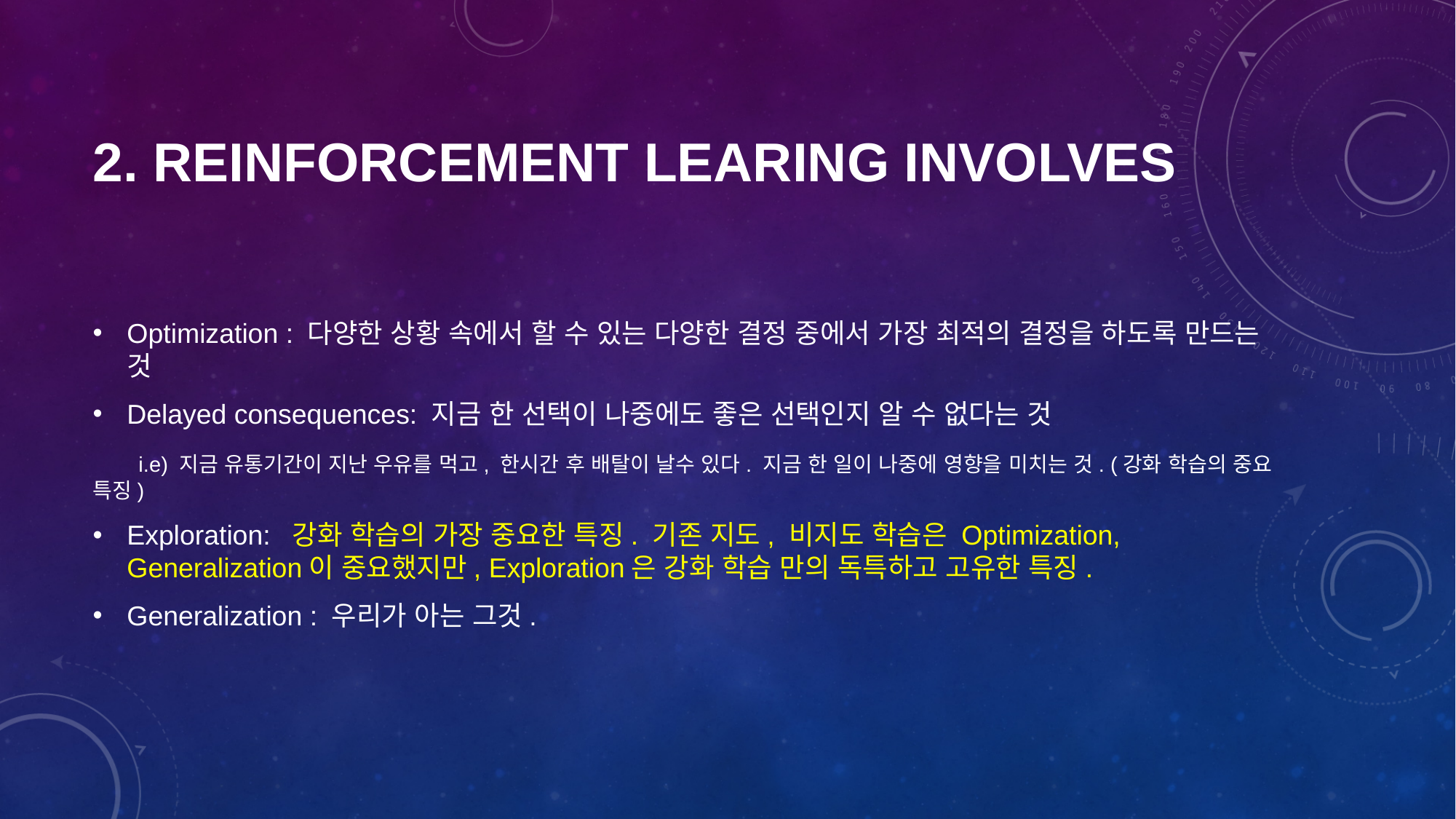

# 2. REINFORCEMENT LEARING INVOLVES
Optimization : 다양한 상황 속에서 할 수 있는 다양한 결정 중에서 가장 최적의 결정을 하도록 만드는 것
Delayed consequences: 지금 한 선택이 나중에도 좋은 선택인지 알 수 없다는 것
      i.e) 지금 유통기간이 지난 우유를 먹고, 한시간 후 배탈이 날수 있다. 지금 한 일이 나중에 영향을 미치는 것. (강화 학습의 중요 특징)
Exploration:  강화 학습의 가장 중요한 특징. 기존 지도, 비지도 학습은 Optimization, Generalization이 중요했지만, Exploration은 강화 학습 만의 독특하고 고유한 특징.
Generalization : 우리가 아는 그것.